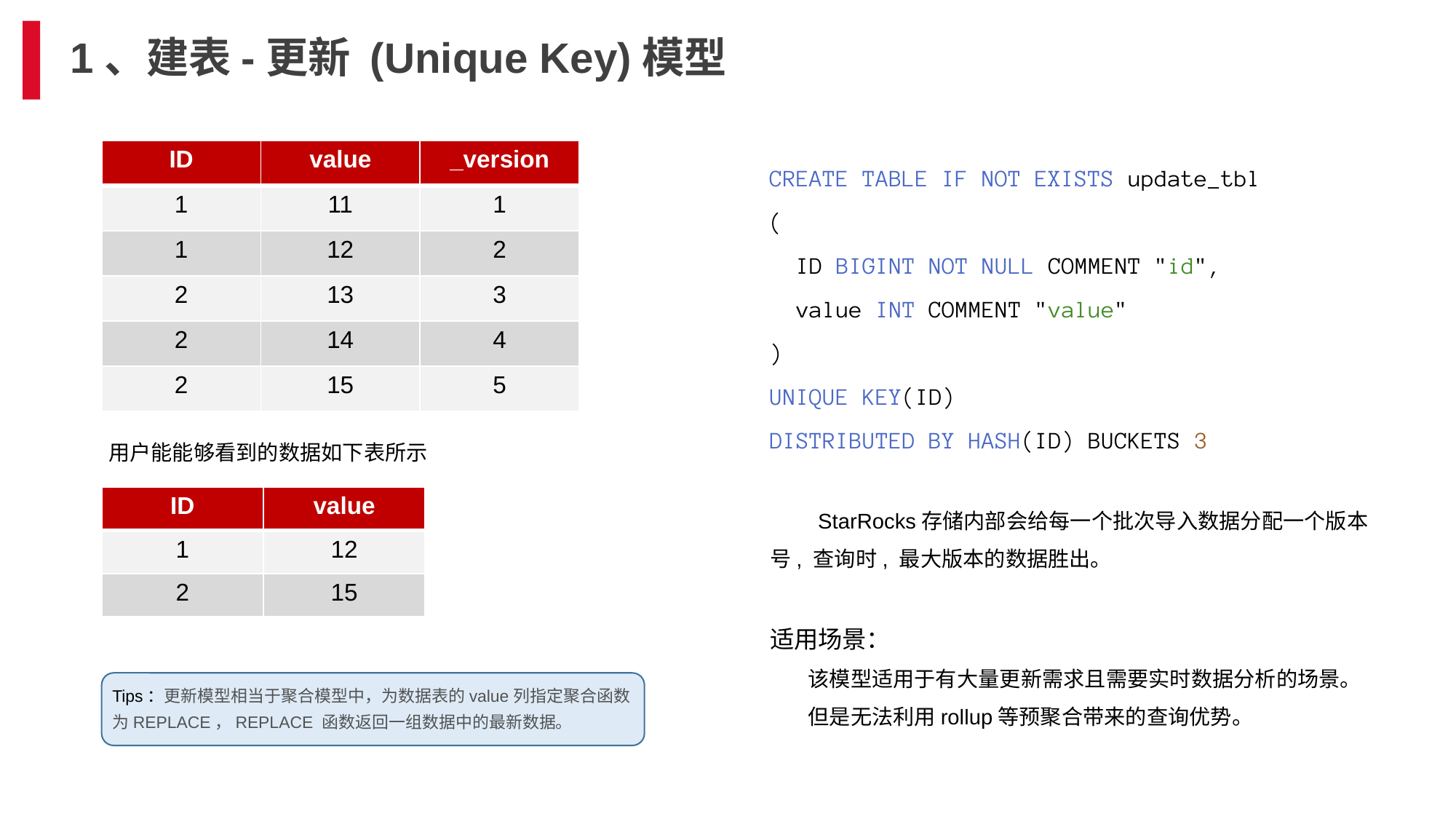

# 1、建表-更新 (Unique Key)模型
| ID | value | \_version |
| --- | --- | --- |
| 1 | 11 | 1 |
| 1 | 12 | 2 |
| 2 | 13 | 3 |
| 2 | 14 | 4 |
| 2 | 15 | 5 |
CREATE TABLE IF NOT EXISTS update_tbl
(
  ID BIGINT NOT NULL COMMENT "id",
  value INT COMMENT "value"
)
UNIQUE KEY(ID)
DISTRIBUTED BY HASH(ID) BUCKETS 3
用户能能够看到的数据如下表所示
| ID | value |
| --- | --- |
| 1 | 12 |
| 2 | 15 |
        StarRocks存储内部会给每一个批次导入数据分配一个版本号, 查询时, 最大版本的数据胜出。

适用场景：
       该模型适用于有大量更新需求且需要实时数据分析的场景。
       但是无法利用rollup等预聚合带来的查询优势。

Tips：更新模型相当于聚合模型中，为数据表的value列指定聚合函数为REPLACE，REPLACE 函数返回一组数据中的最新数据。